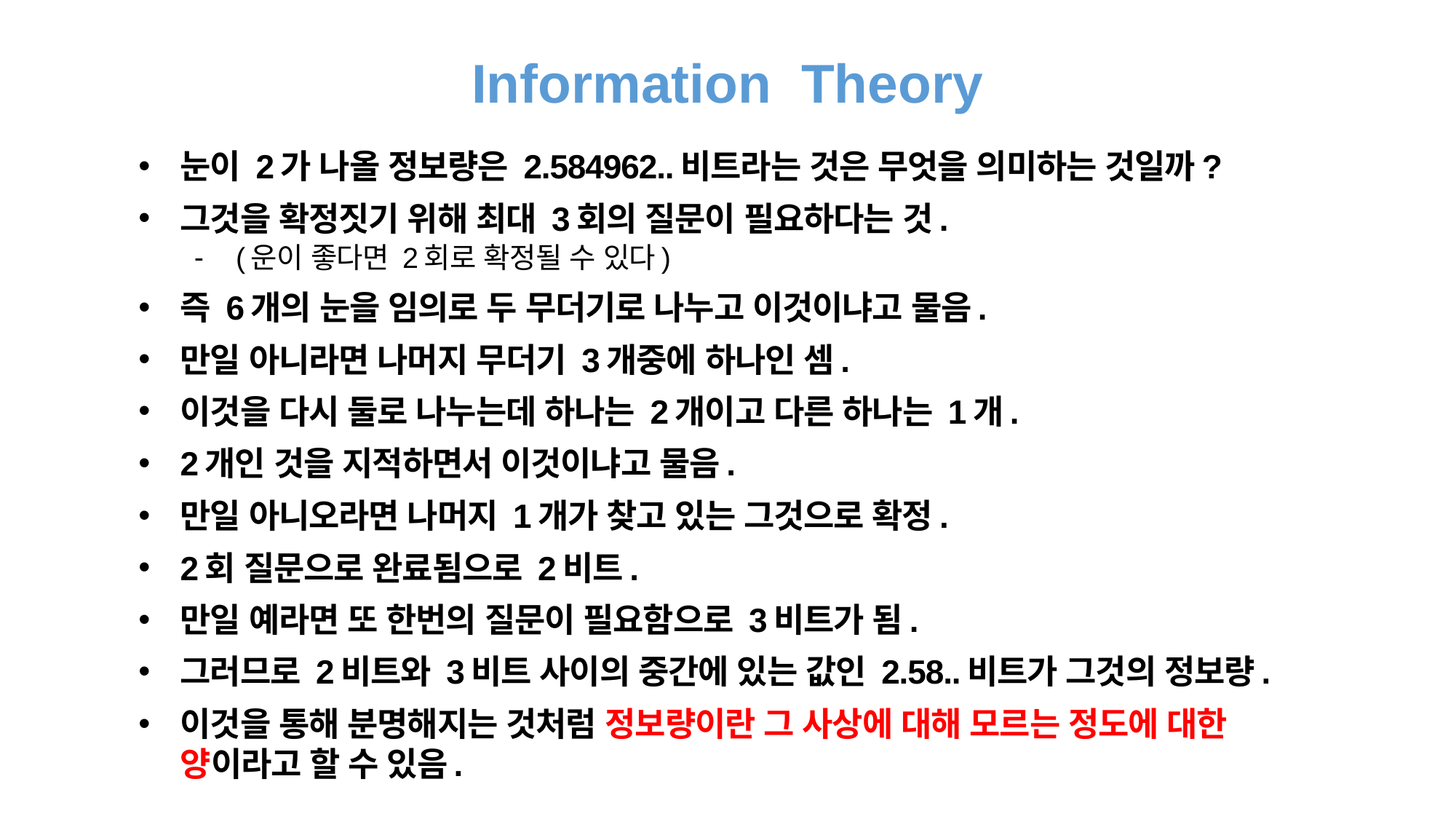

# Information  Theory
눈이 2가 나올 정보량은 2.584962..비트라는 것은 무엇을 의미하는 것일까?
그것을 확정짓기 위해 최대 3회의 질문이 필요하다는 것.
(운이 좋다면 2회로 확정될 수 있다)
즉 6개의 눈을 임의로 두 무더기로 나누고 이것이냐고 물음.
만일 아니라면 나머지 무더기 3개중에 하나인 셈.
이것을 다시 둘로 나누는데 하나는 2개이고 다른 하나는 1개.
2개인 것을 지적하면서 이것이냐고 물음.
만일 아니오라면 나머지 1개가 찾고 있는 그것으로 확정.
2회 질문으로 완료됨으로 2비트.
만일 예라면 또 한번의 질문이 필요함으로 3비트가 됨.
그러므로 2비트와 3비트 사이의 중간에 있는 값인 2.58..비트가 그것의 정보량.
이것을 통해 분명해지는 것처럼 정보량이란 그 사상에 대해 모르는 정도에 대한 양이라고 할 수 있음.